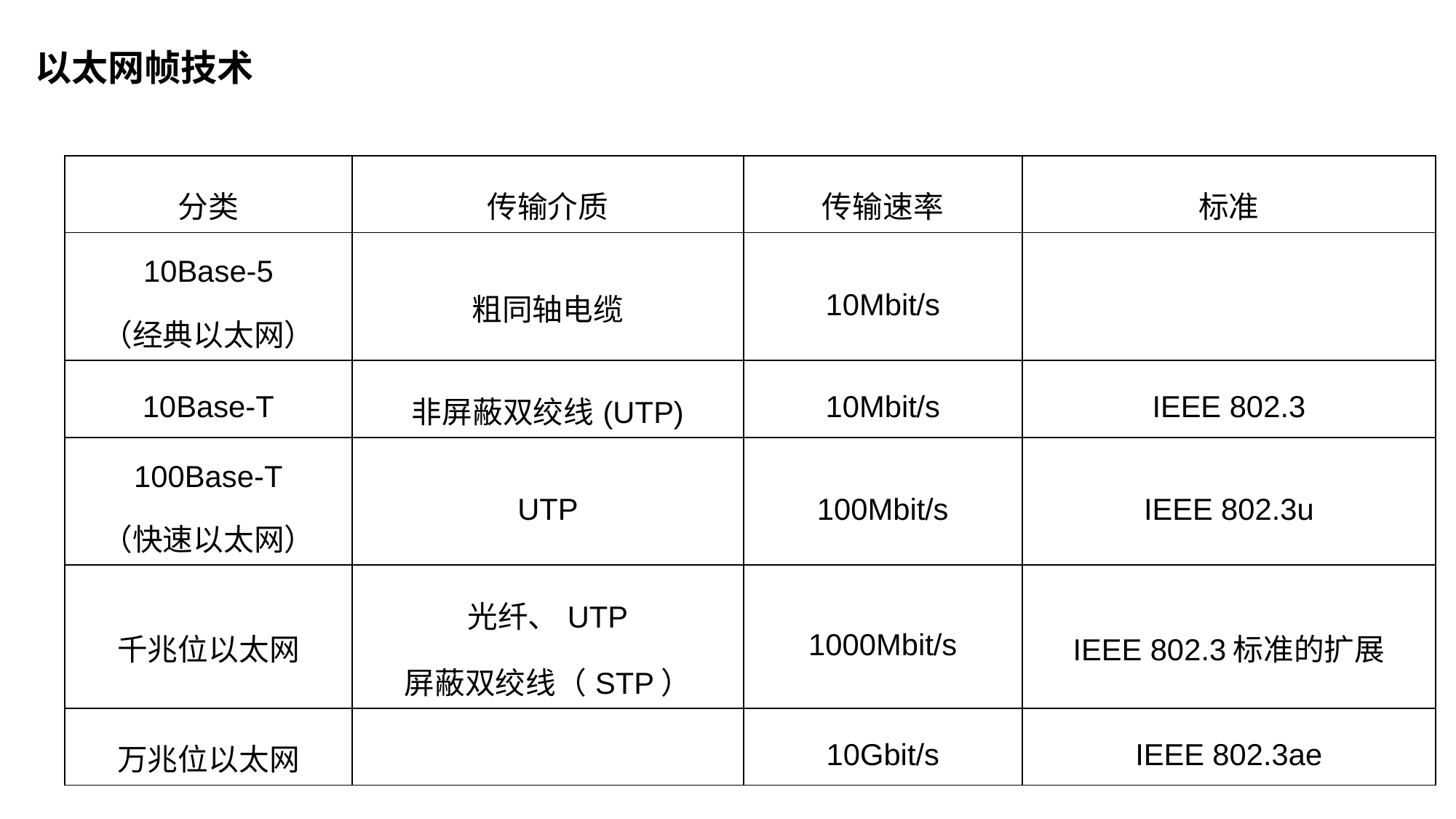

以太网帧技术
| 分类 | 传输介质 | 传输速率 | 标准 |
| --- | --- | --- | --- |
| 10Base-5 （经典以太网） | 粗同轴电缆 | 10Mbit/s |  |
| 10Base-T | 非屏蔽双绞线(UTP) | 10Mbit/s | IEEE 802.3 |
| 100Base-T （快速以太网） | UTP | 100Mbit/s | IEEE 802.3u |
| 千兆位以太网 | 光纤、UTP 屏蔽双绞线（STP） | 1000Mbit/s | IEEE 802.3标准的扩展 |
| 万兆位以太网 |  | 10Gbit/s | IEEE 802.3ae |